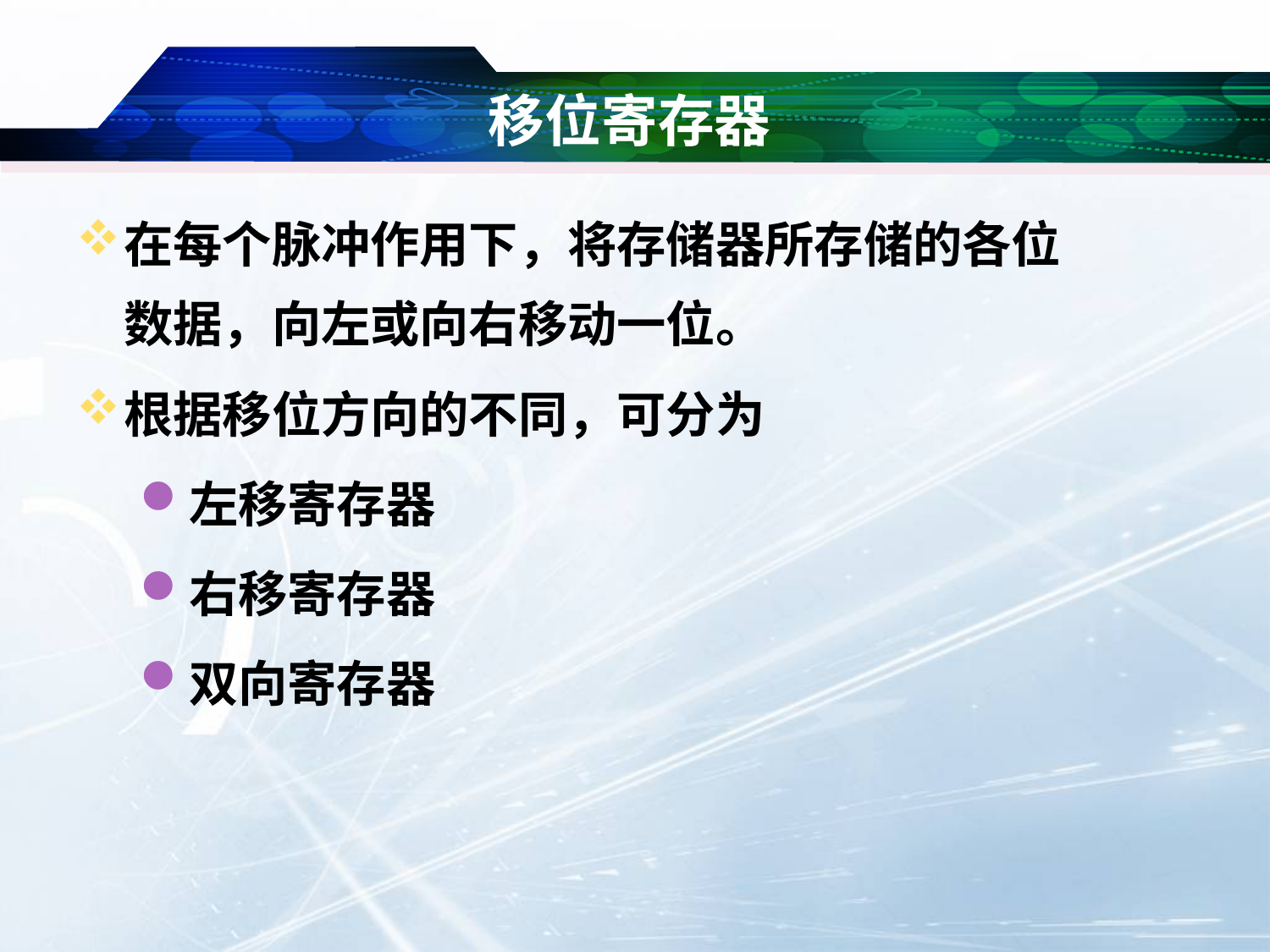

# 移位寄存器
在每个脉冲作用下，将存储器所存储的各位数据，向左或向右移动一位。
根据移位方向的不同，可分为
左移寄存器
右移寄存器
双向寄存器